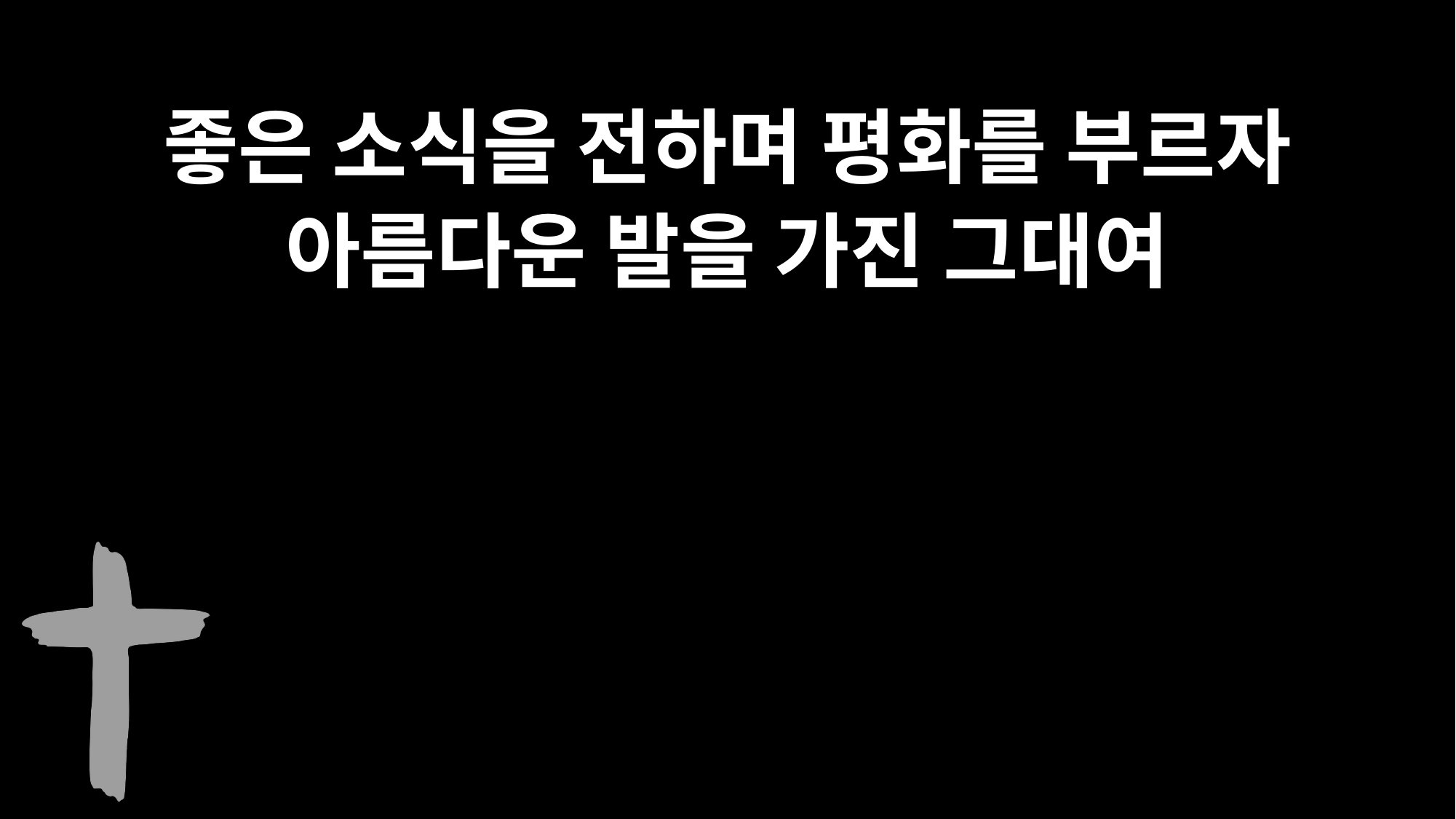

좋은 소식을 전하며 평화를 부르자
아름다운 발을 가진 그대여